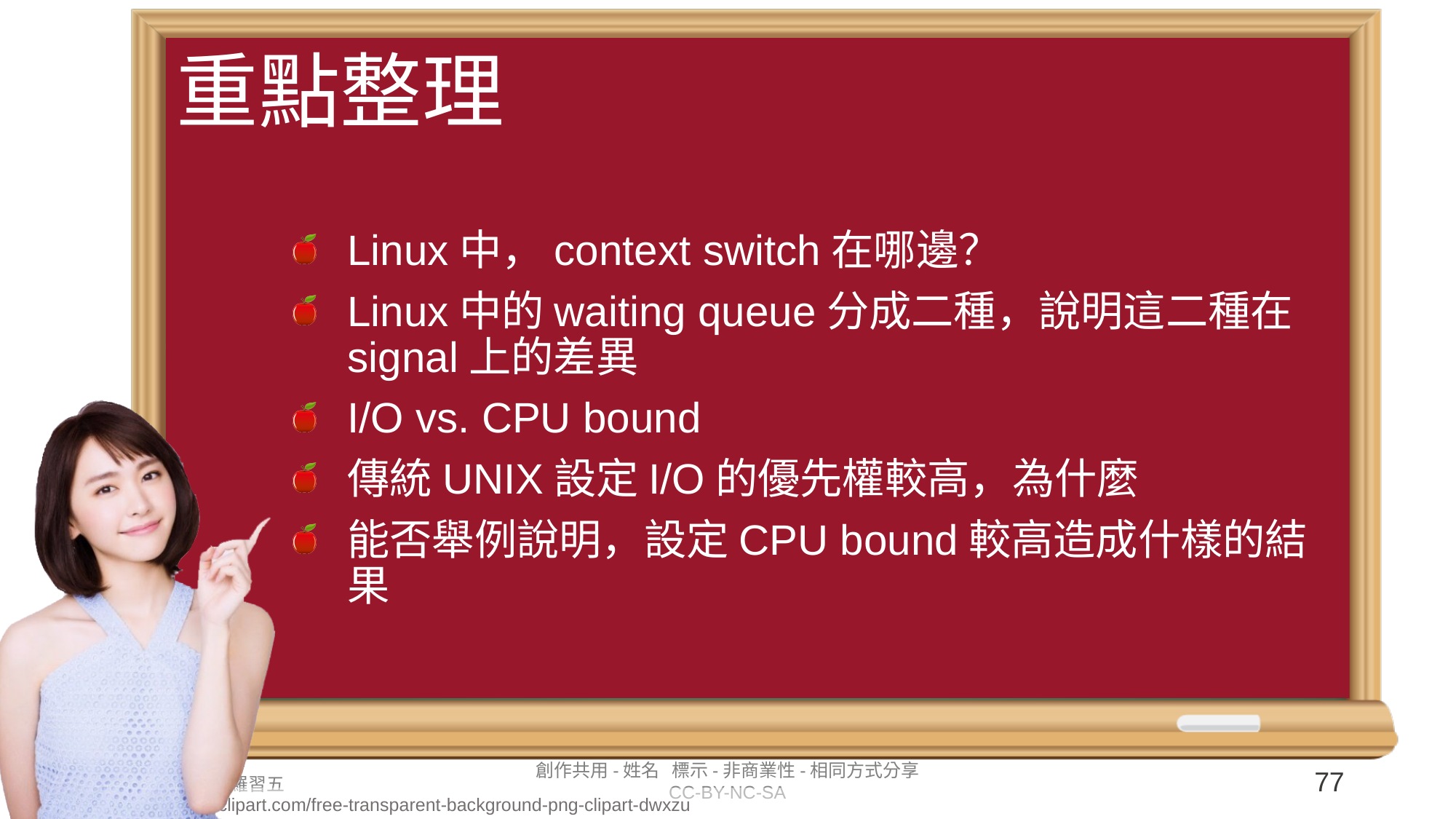

Linux中，context switch在哪邊？
Linux中的waiting queue分成二種，說明這二種在signal上的差異
I/O vs. CPU bound
傳統UNIX設定I/O的優先權較高，為什麼
能否舉例說明，設定CPU bound較高造成什樣的結果